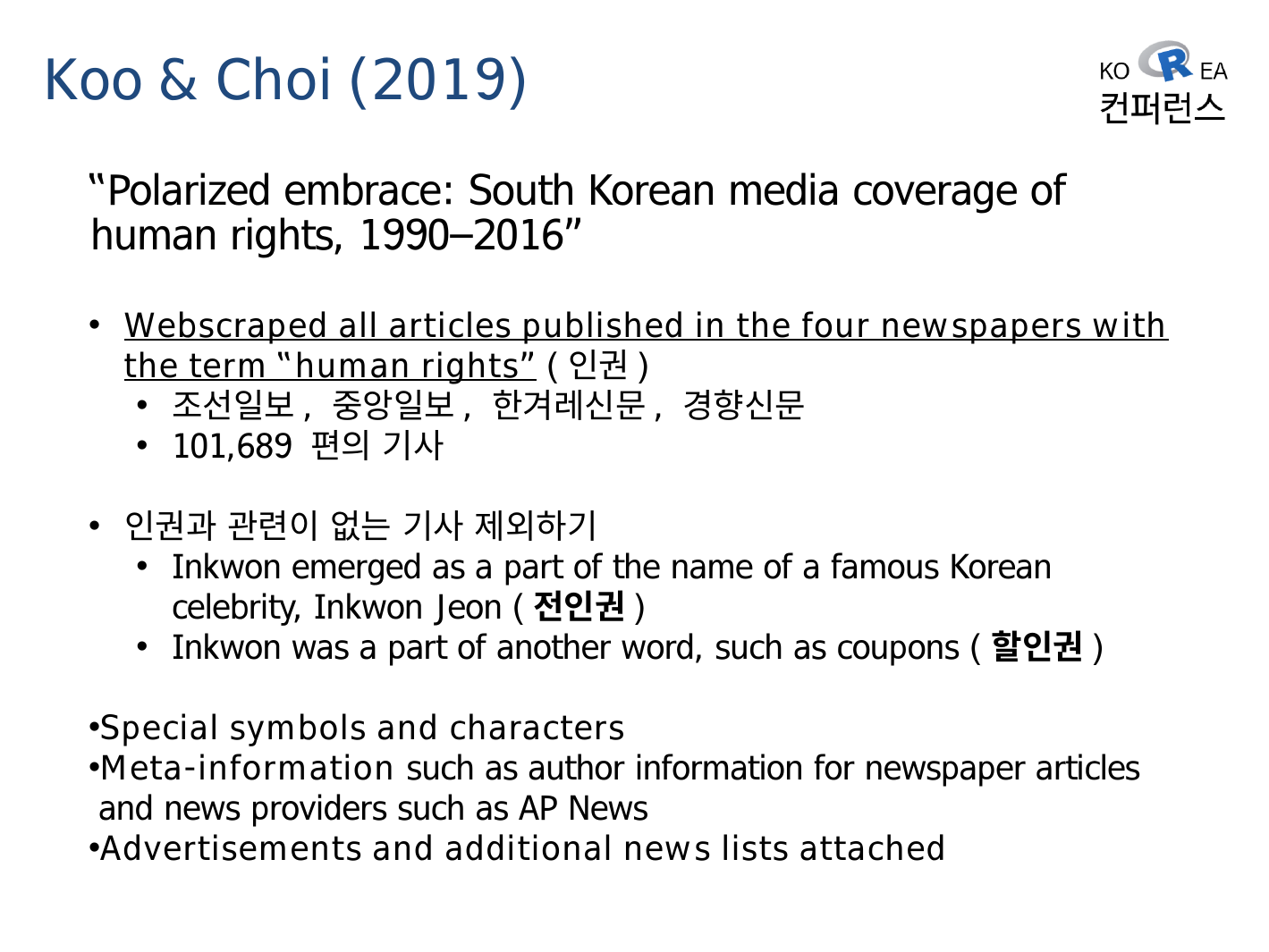

Koo & Choi (2019)
“Polarized embrace: South Korean media coverage of human rights, 1990–2016”
Webscraped all articles published in the four newspapers with the term “human rights” (인권)
조선일보, 중앙일보, 한겨레신문, 경향신문
101,689 편의 기사

인권과 관련이 없는 기사 제외하기
Inkwon emerged as a part of the name of a famous Korean celebrity, Inkwon Jeon (전인권)
Inkwon was a part of another word, such as coupons (할인권)

Special symbols and characters
Meta-information such as author information for newspaper articles and news providers such as AP News
Advertisements and additional news lists attached